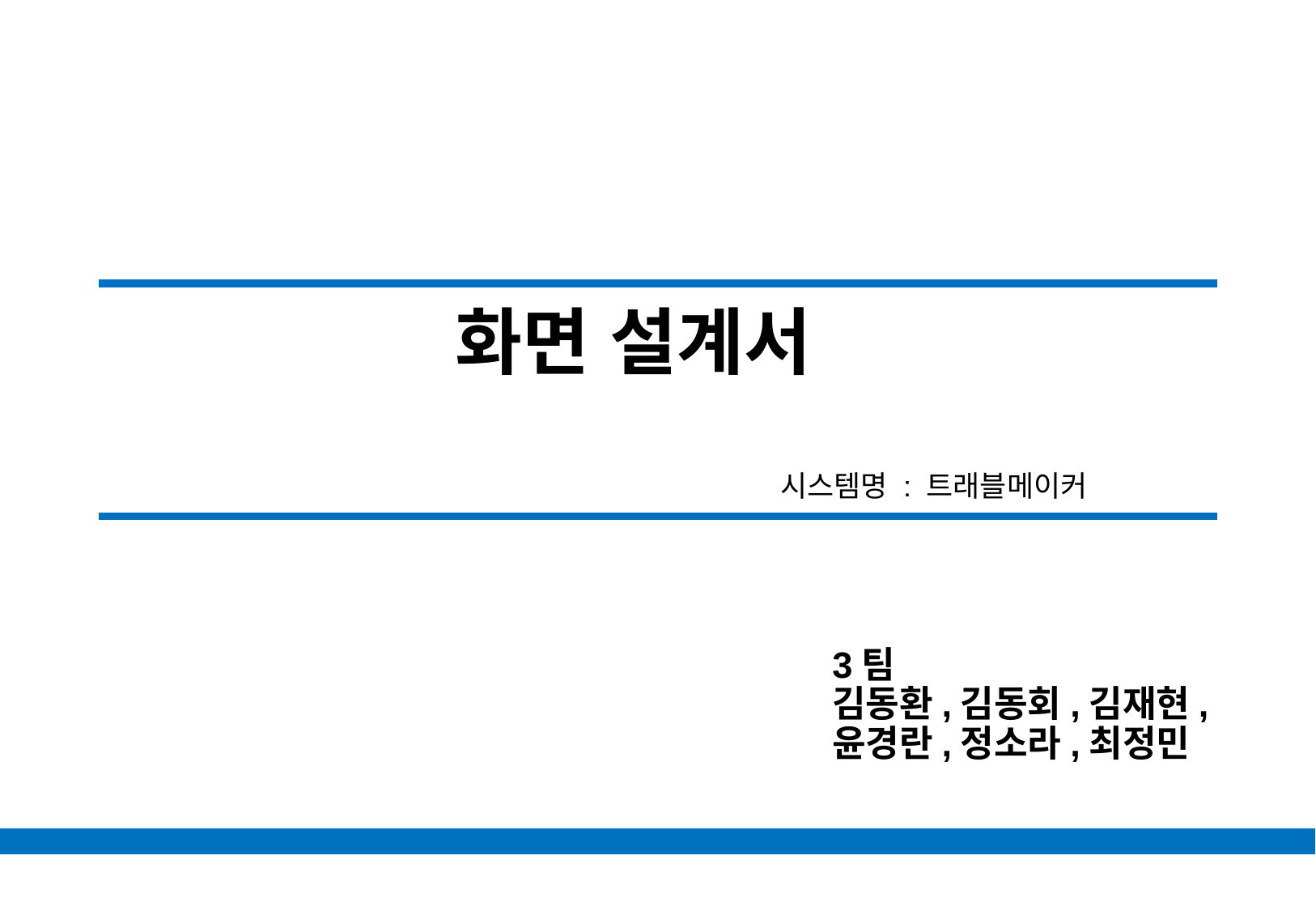

# 화면 설계서
시스템명 : 트래블메이커
3팀
김동환,김동회,김재현,
윤경란,정소라,최정민